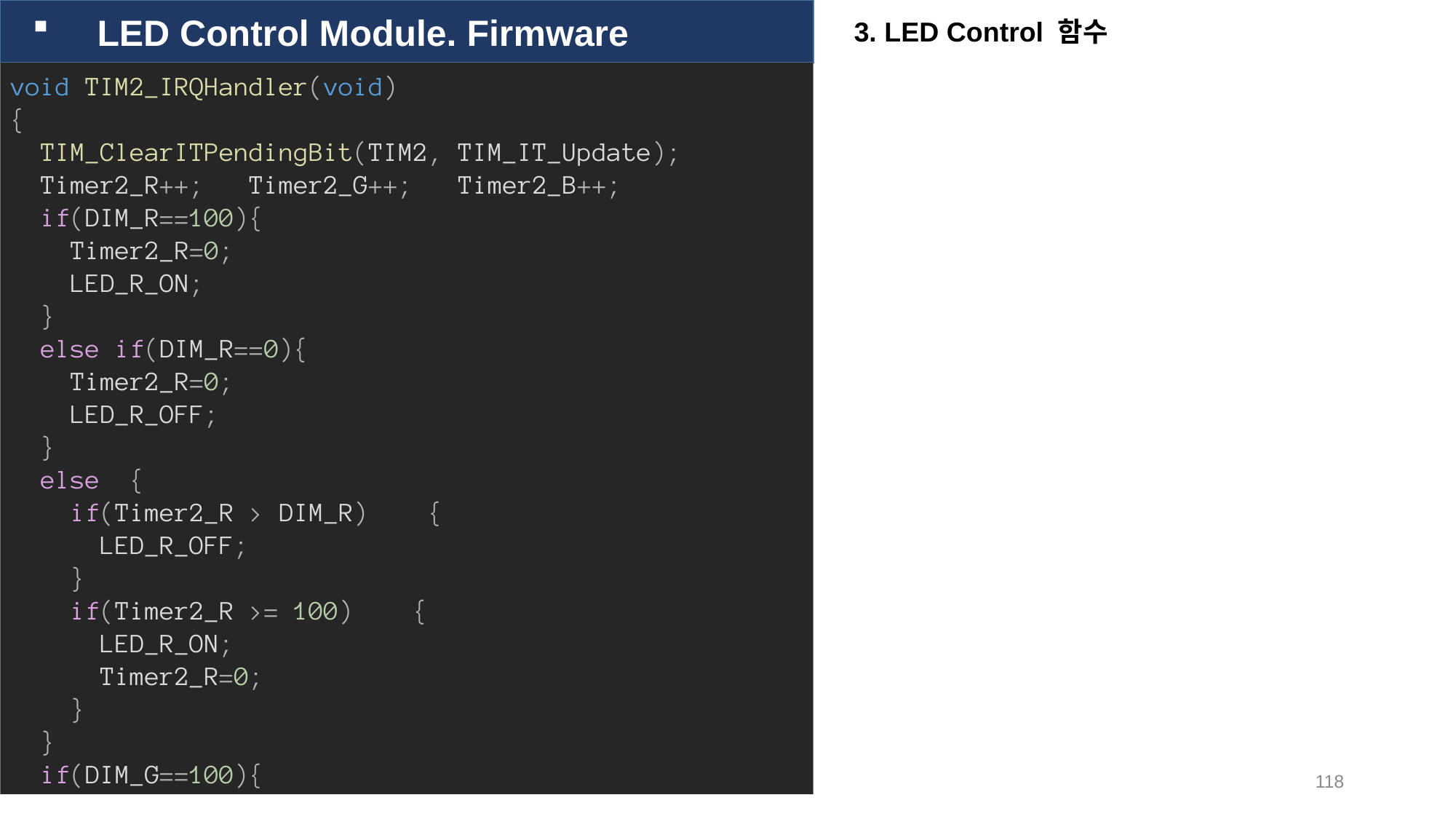

LED Control Module. Firmware
3. LED Control 함수
void TIM2_IRQHandler(void)
{
  TIM_ClearITPendingBit(TIM2, TIM_IT_Update);
  Timer2_R++;   Timer2_G++;   Timer2_B++;
  if(DIM_R==100){
    Timer2_R=0;
    LED_R_ON;
  }
  else if(DIM_R==0){
    Timer2_R=0;
    LED_R_OFF;
  }
  else  {
    if(Timer2_R > DIM_R)    {
      LED_R_OFF;
    }
    if(Timer2_R >= 100)    {
      LED_R_ON;
      Timer2_R=0;
    }
  }
  if(DIM_G==100){
118